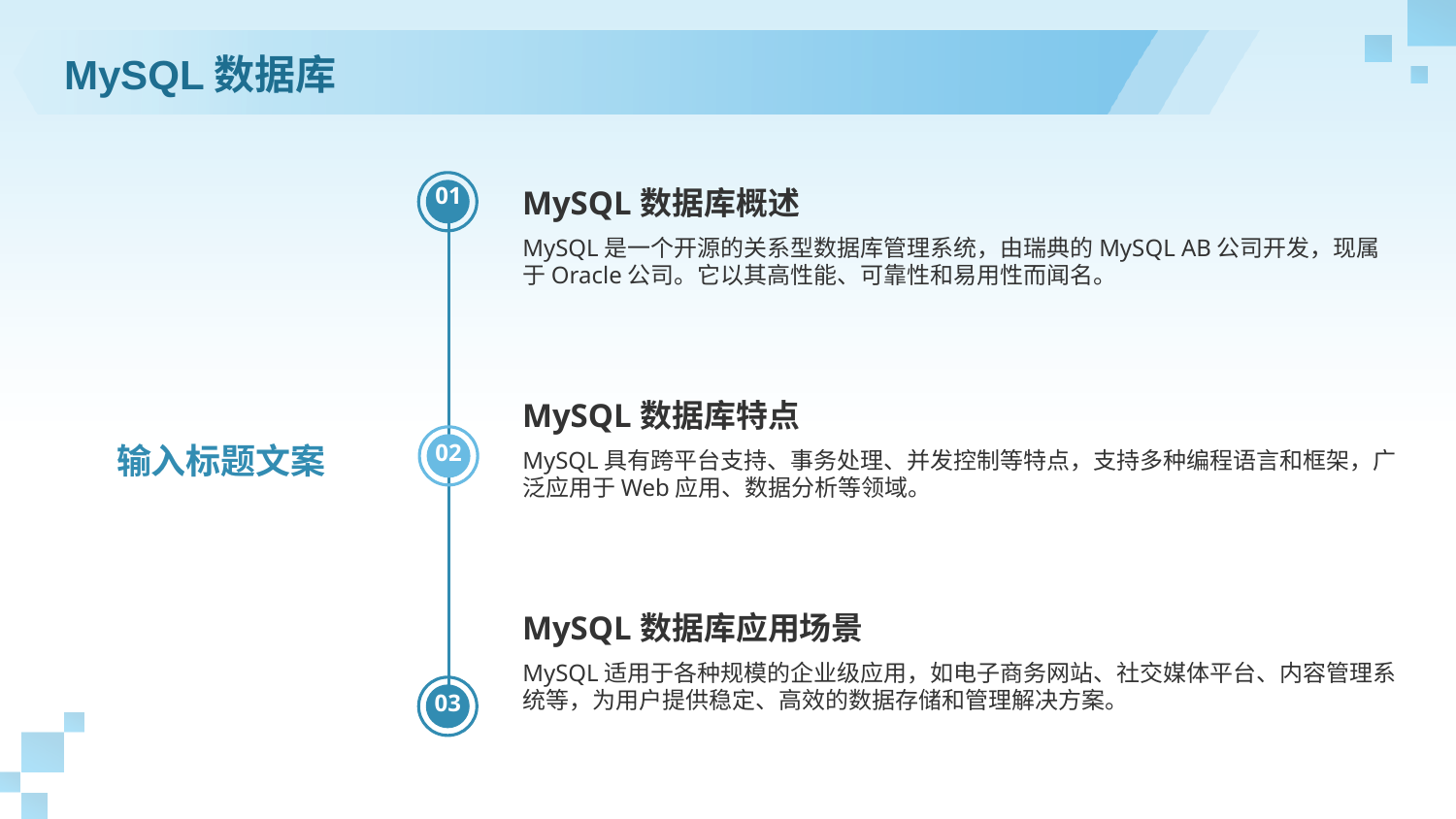

MySQL数据库
01

MySQL数据库概述

MySQL是一个开源的关系型数据库管理系统，由瑞典的MySQL AB公司开发，现属于Oracle公司。它以其高性能、可靠性和易用性而闻名。
MySQL数据库特点
输入标题文案
02

MySQL具有跨平台支持、事务处理、并发控制等特点，支持多种编程语言和框架，广泛应用于Web应用、数据分析等领域。

MySQL数据库应用场景
MySQL适用于各种规模的企业级应用，如电子商务网站、社交媒体平台、内容管理系统等，为用户提供稳定、高效的数据存储和管理解决方案。
03